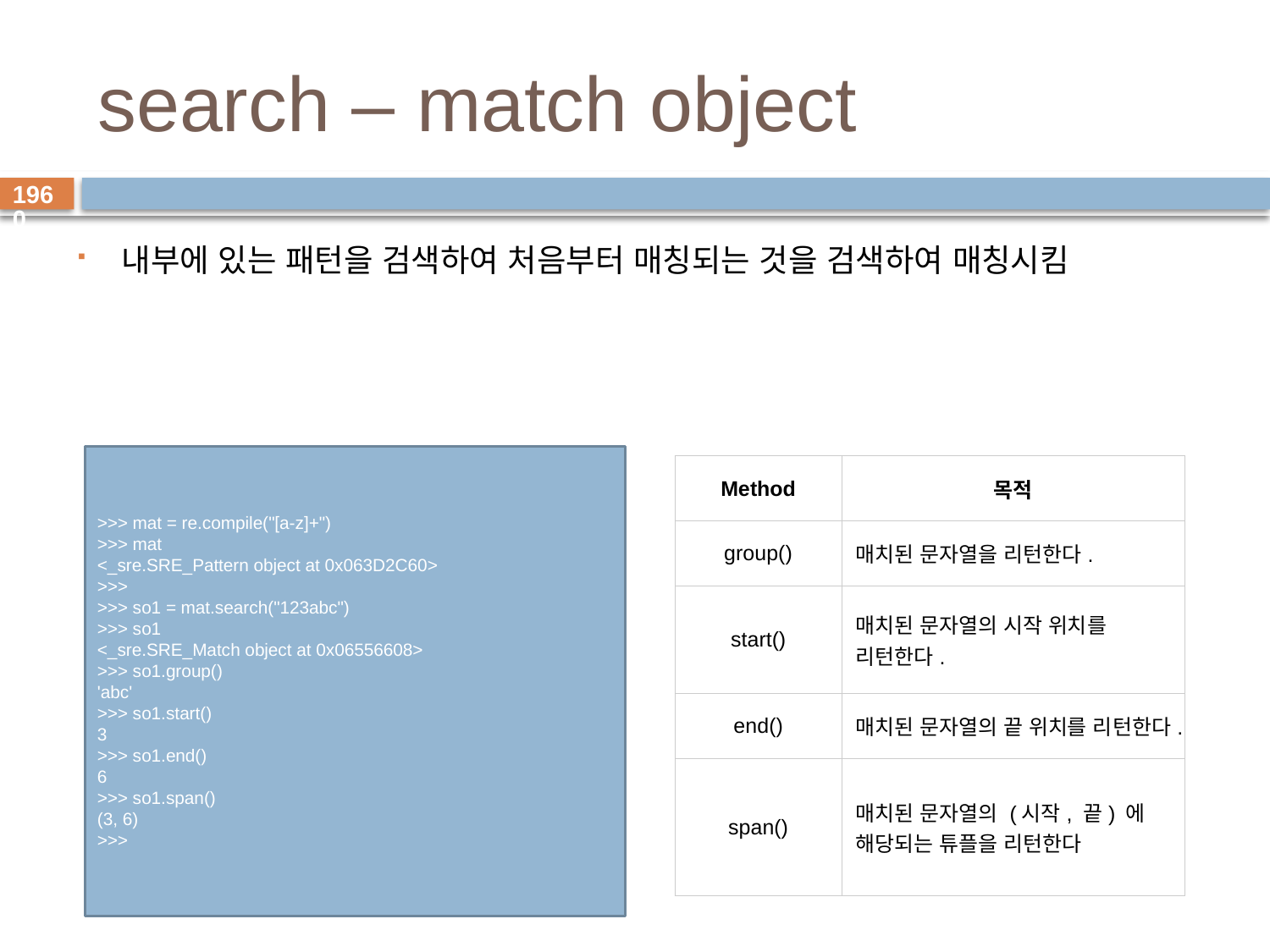

# search – match object
1960
내부에 있는 패턴을 검색하여 처음부터 매칭되는 것을 검색하여 매칭시킴
>>> mat = re.compile("[a-z]+")
>>> mat
<_sre.SRE_Pattern object at 0x063D2C60>
>>>
>>> so1 = mat.search("123abc")
>>> so1
<_sre.SRE_Match object at 0x06556608>
>>> so1.group()
'abc'
>>> so1.start()
3
>>> so1.end()
6
>>> so1.span()
(3, 6)
>>>
| Method | 목적 |
| --- | --- |
| group() | 매치된 문자열을 리턴한다. |
| start() | 매치된 문자열의 시작 위치를 리턴한다. |
| end() | 매치된 문자열의 끝 위치를 리턴한다. |
| span() | 매치된 문자열의 (시작, 끝) 에 해당되는 튜플을 리턴한다 |